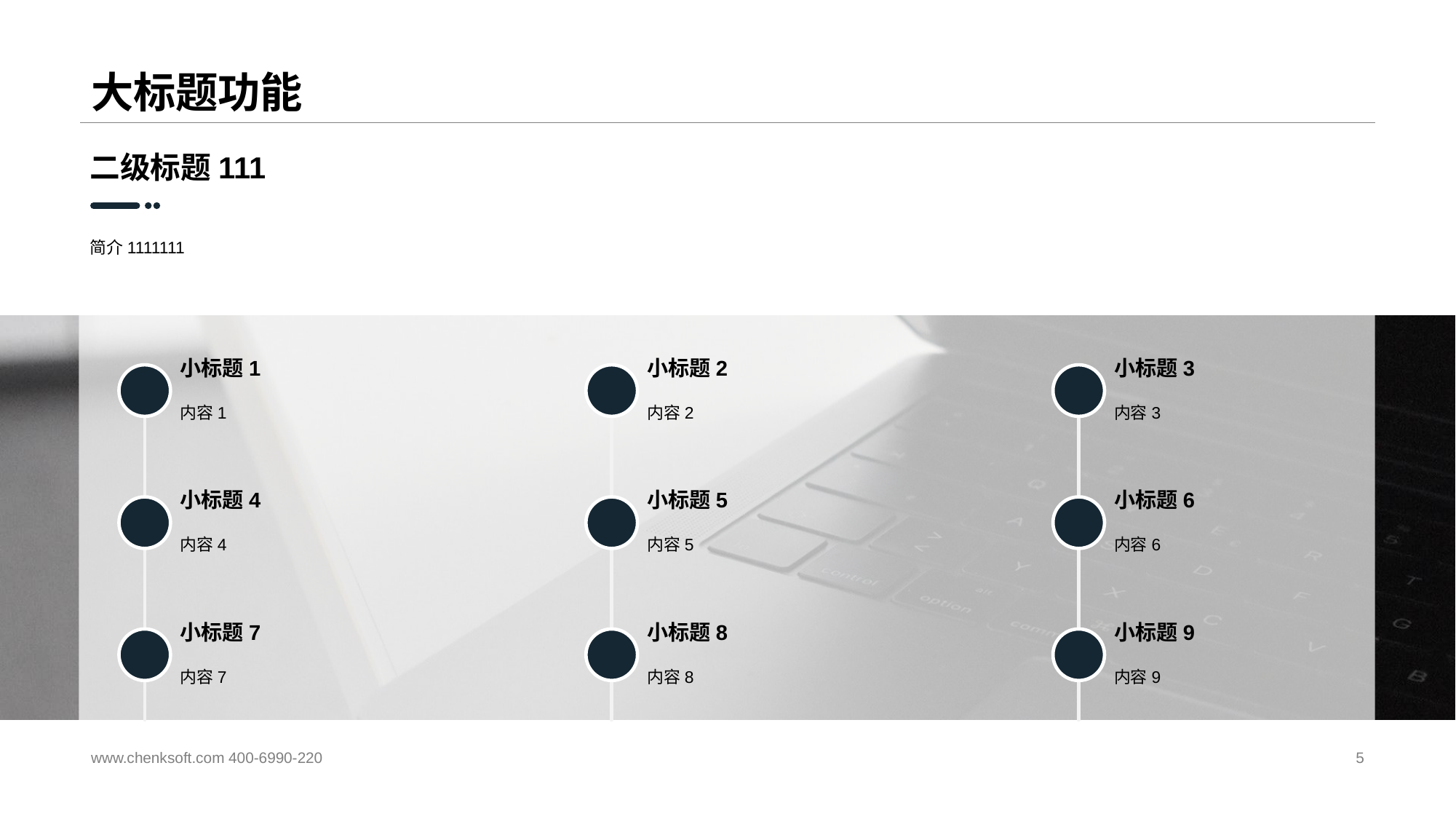

# 大标题功能
二级标题111
简介1111111

小标题1
小标题2
小标题3

内容1
内容2
内容3
小标题4
小标题5
小标题6

内容4
内容5
内容6
小标题7
小标题8
小标题9

内容7
内容8
内容9
www.chenksoft.com 400-6990-220
5